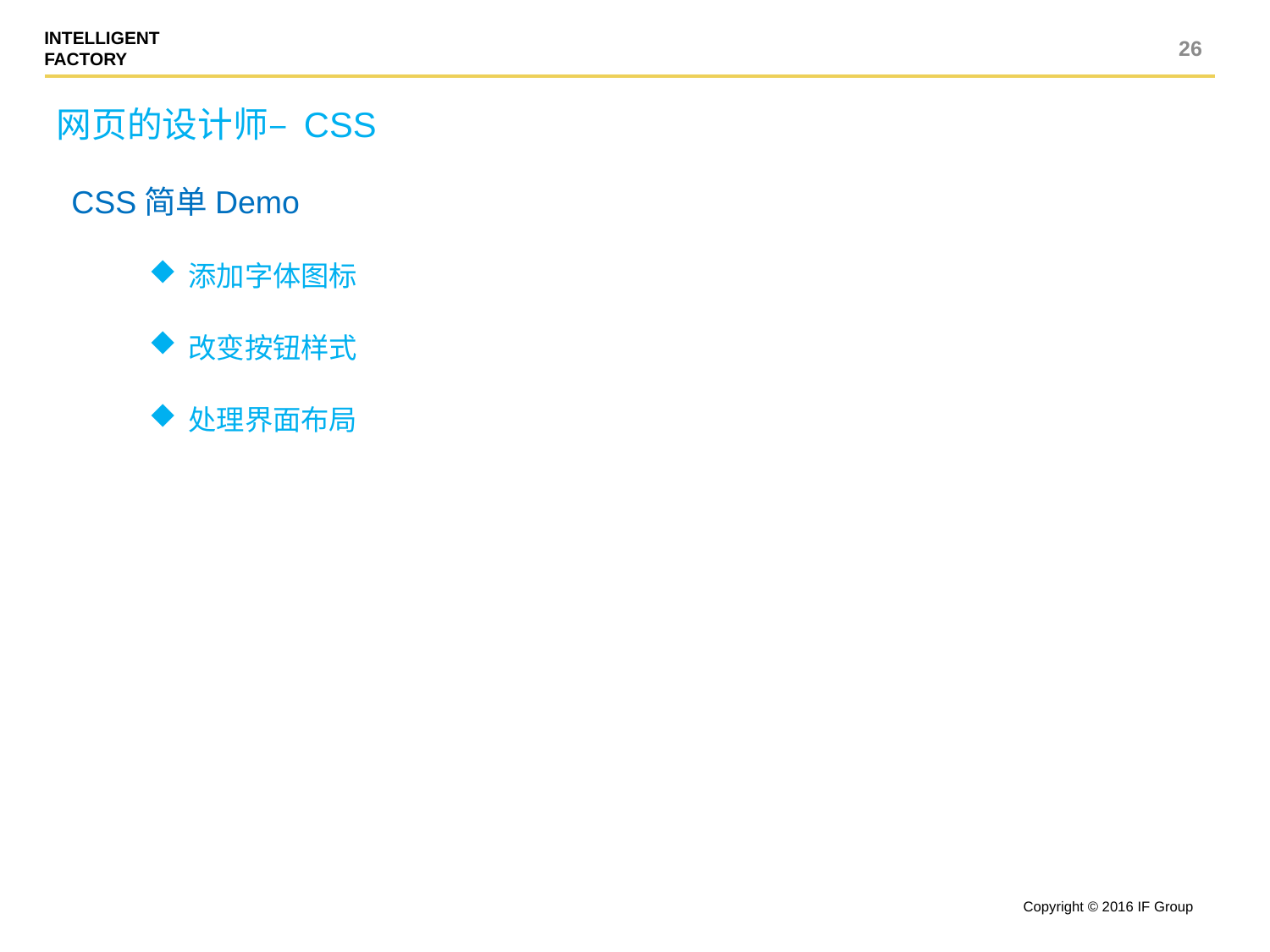

26
网页的设计师– CSS
CSS简单Demo
添加字体图标
改变按钮样式
处理界面布局